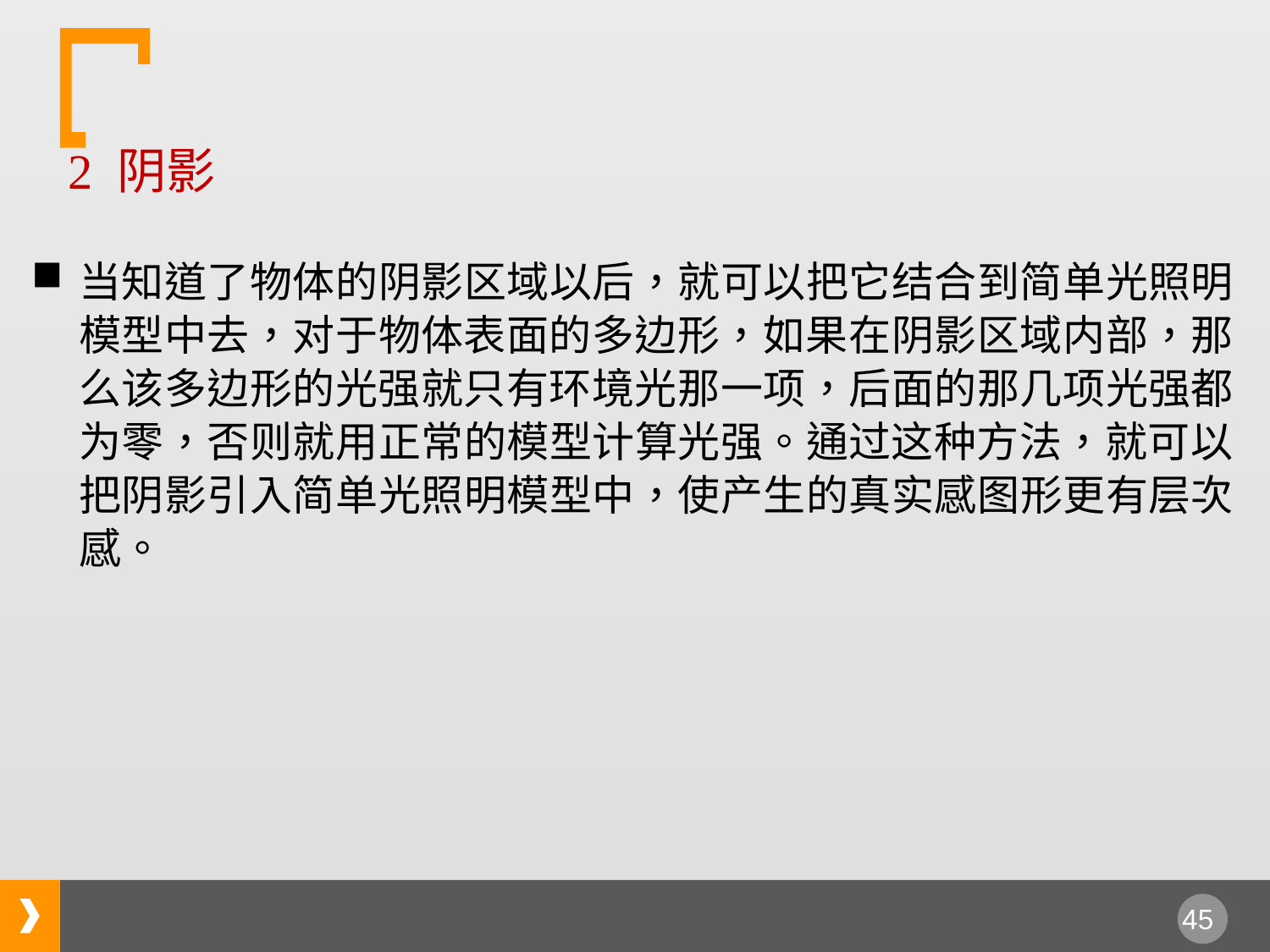

2 阴影

当知道了物体的阴影区域以后，就可以把它结合到简单光照明模型中去，对于物体表面的多边形，如果在阴影区域内部，那么该多边形的光强就只有环境光那一项，后面的那几项光强都为零，否则就用正常的模型计算光强。通过这种方法，就可以把阴影引入简单光照明模型中，使产生的真实感图形更有层次感。